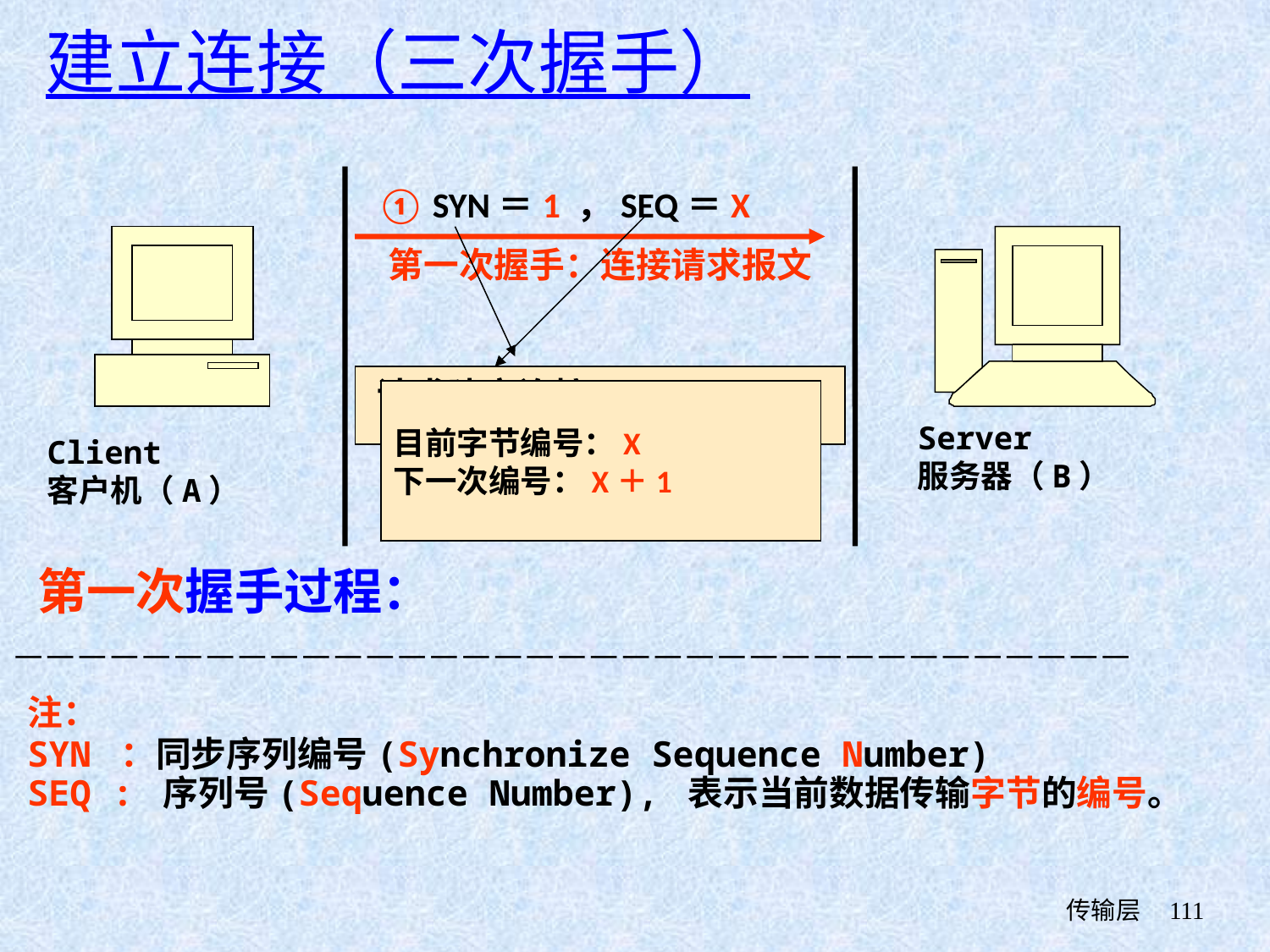

建立连接（三次握手）

① SYN＝1 ，SEQ＝X

第一次握手：连接请求报文

请求建立连接

目前字节编号：X
下一次编号：X＋1
Server
服务器（B）
Client
客户机（A）
第一次握手过程：
———————————————————————————————————
注：
SYN ：同步序列编号(Synchronize Sequence Number)
SEQ : 序列号(Sequence Number), 表示当前数据传输字节的编号。
 传输层
111